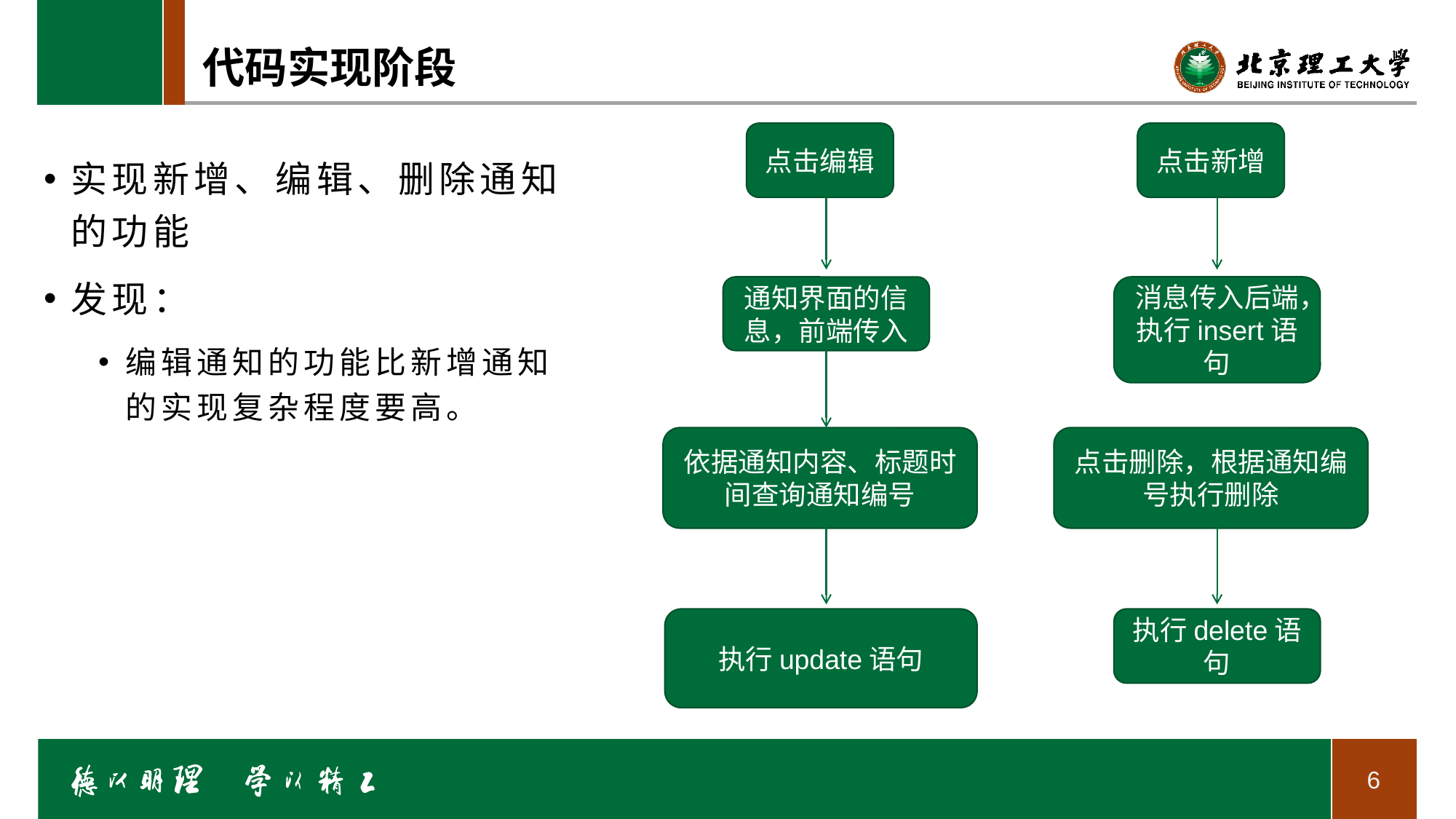

# 代码实现阶段
点击编辑
点击新增
实现新增、编辑、删除通知的功能
发现：
编辑通知的功能比新增通知的实现复杂程度要高。
通知界面的信息，前端传入
消息传入后端，执行insert语句
依据通知内容、标题时间查询通知编号
点击删除，根据通知编号执行删除
执行update语句
执行delete语句